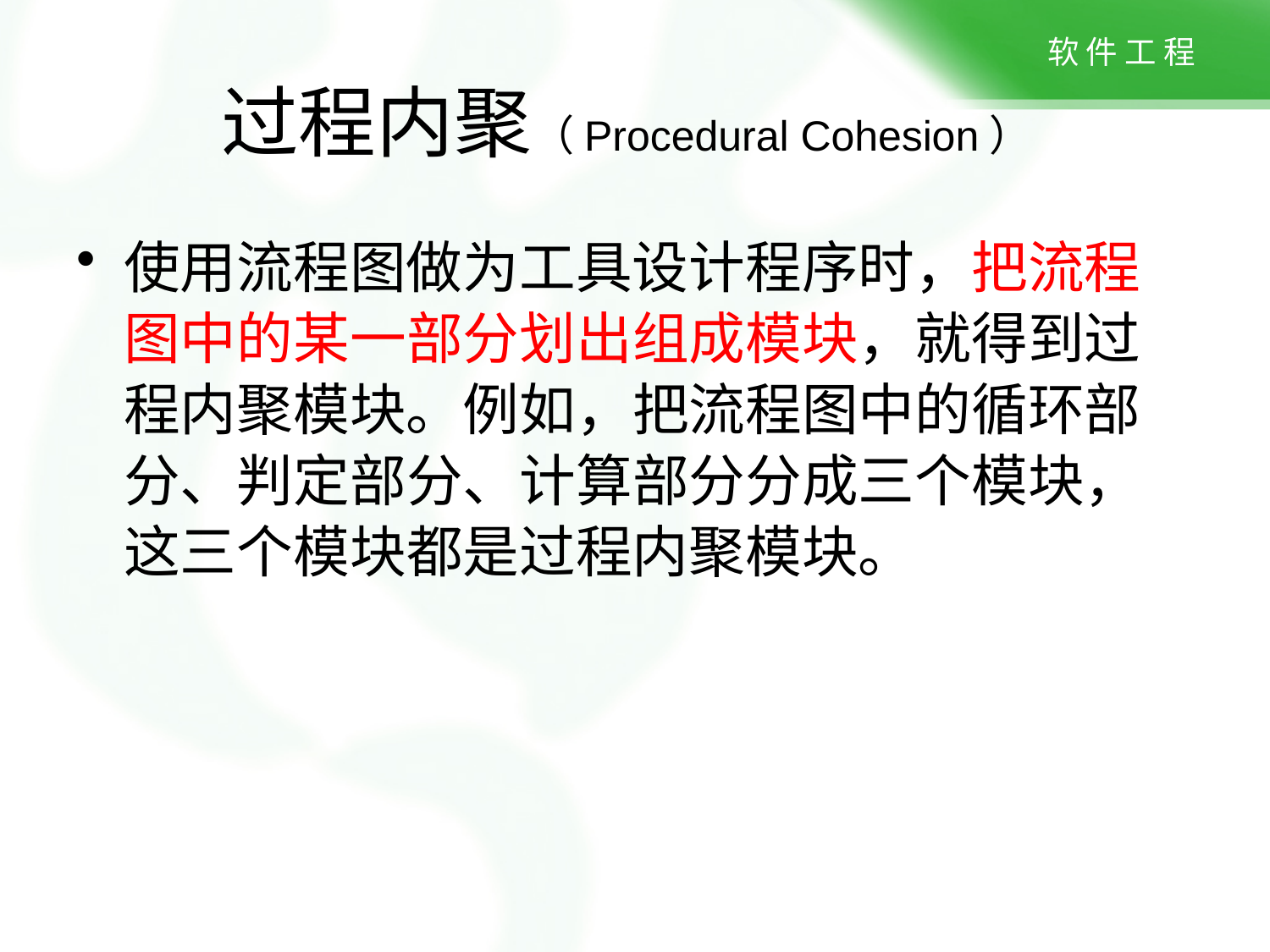

过程内聚（Procedural Cohesion）
使用流程图做为工具设计程序时，把流程图中的某一部分划出组成模块，就得到过程内聚模块。例如，把流程图中的循环部分、判定部分、计算部分分成三个模块，这三个模块都是过程内聚模块。